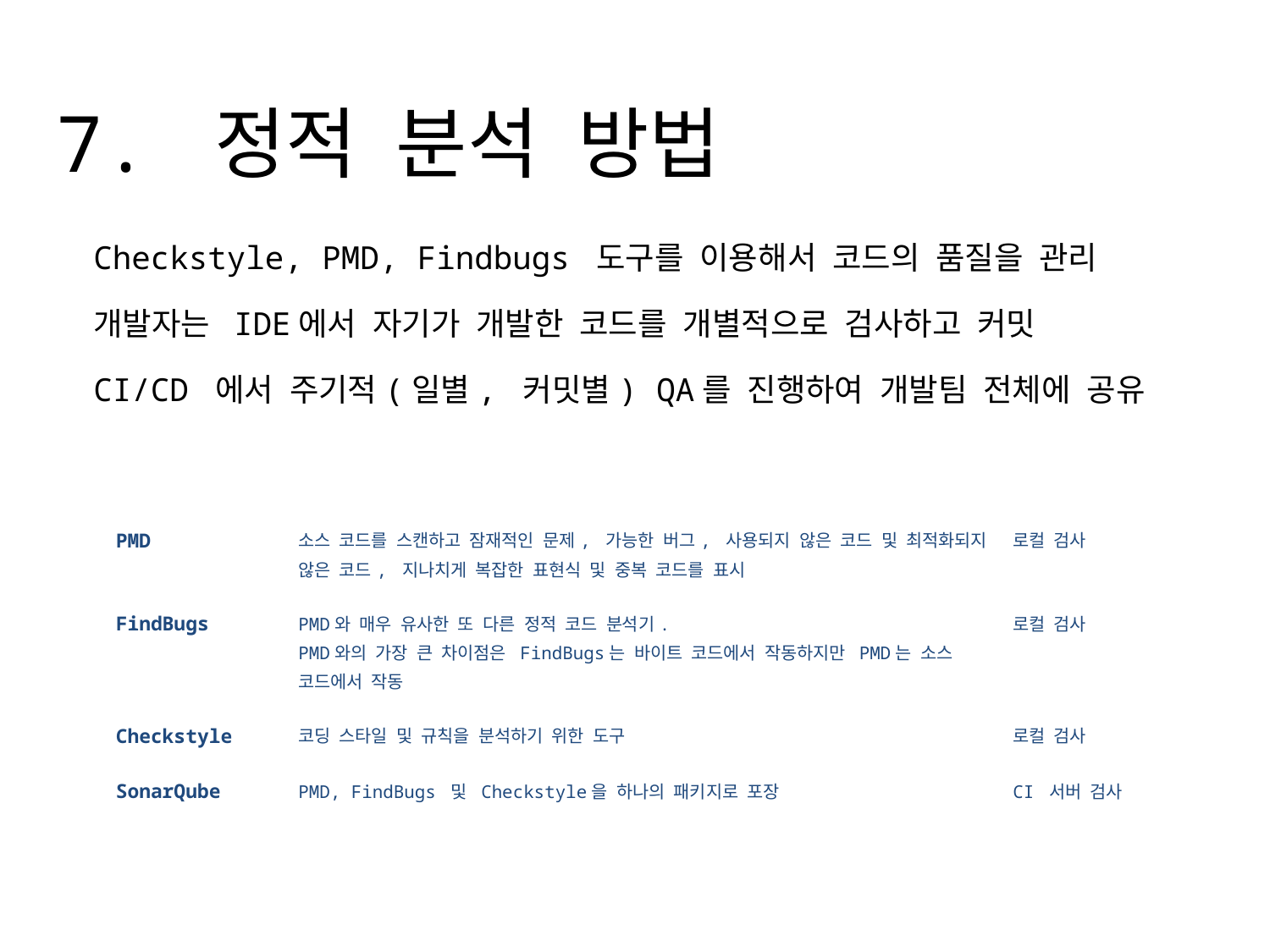

# 7. 정적 분석 방법
Checkstyle, PMD, Findbugs 도구를 이용해서 코드의 품질을 관리
개발자는 IDE에서 자기가 개발한 코드를 개별적으로 검사하고 커밋
CI/CD 에서 주기적(일별, 커밋별) QA를 진행하여 개발팀 전체에 공유

| PMD | 소스 코드를 스캔하고 잠재적인 문제, 가능한 버그, 사용되지 않은 코드 및 최적화되지 않은 코드, 지나치게 복잡한 표현식 및 중복 코드를 표시 | 로컬 검사 |
| --- | --- | --- |
| FindBugs | PMD와 매우 유사한 또 다른 정적 코드 분석기. PMD와의 가장 큰 차이점은 FindBugs는 바이트 코드에서 작동하지만 PMD는 소스 코드에서 작동 | 로컬 검사 |
| Checkstyle | 코딩 스타일 및 규칙을 분석하기 위한 도구 | 로컬 검사 |
| SonarQube | PMD, FindBugs 및 Checkstyle을 하나의 패키지로 포장 | CI 서버 검사 |